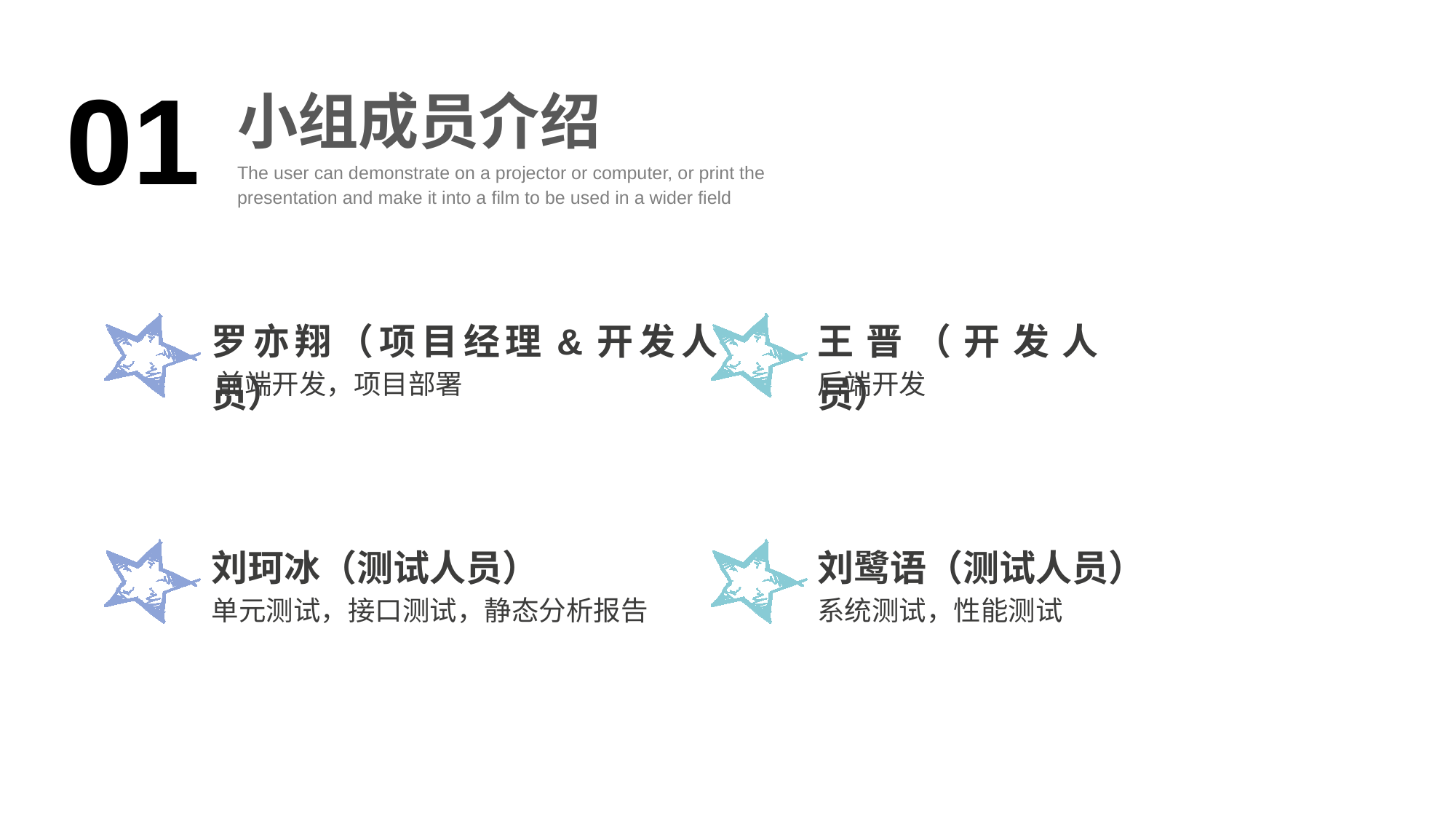

01
小组成员介绍
The user can demonstrate on a projector or computer, or print the presentation and make it into a film to be used in a wider field
罗亦翔（项目经理&开发人员）

王晋（开发人员）
后端开发

前端开发，项目部署
刘鹭语（测试人员）
系统测试，性能测试
刘珂冰（测试人员）
单元测试，接口测试，静态分析报告